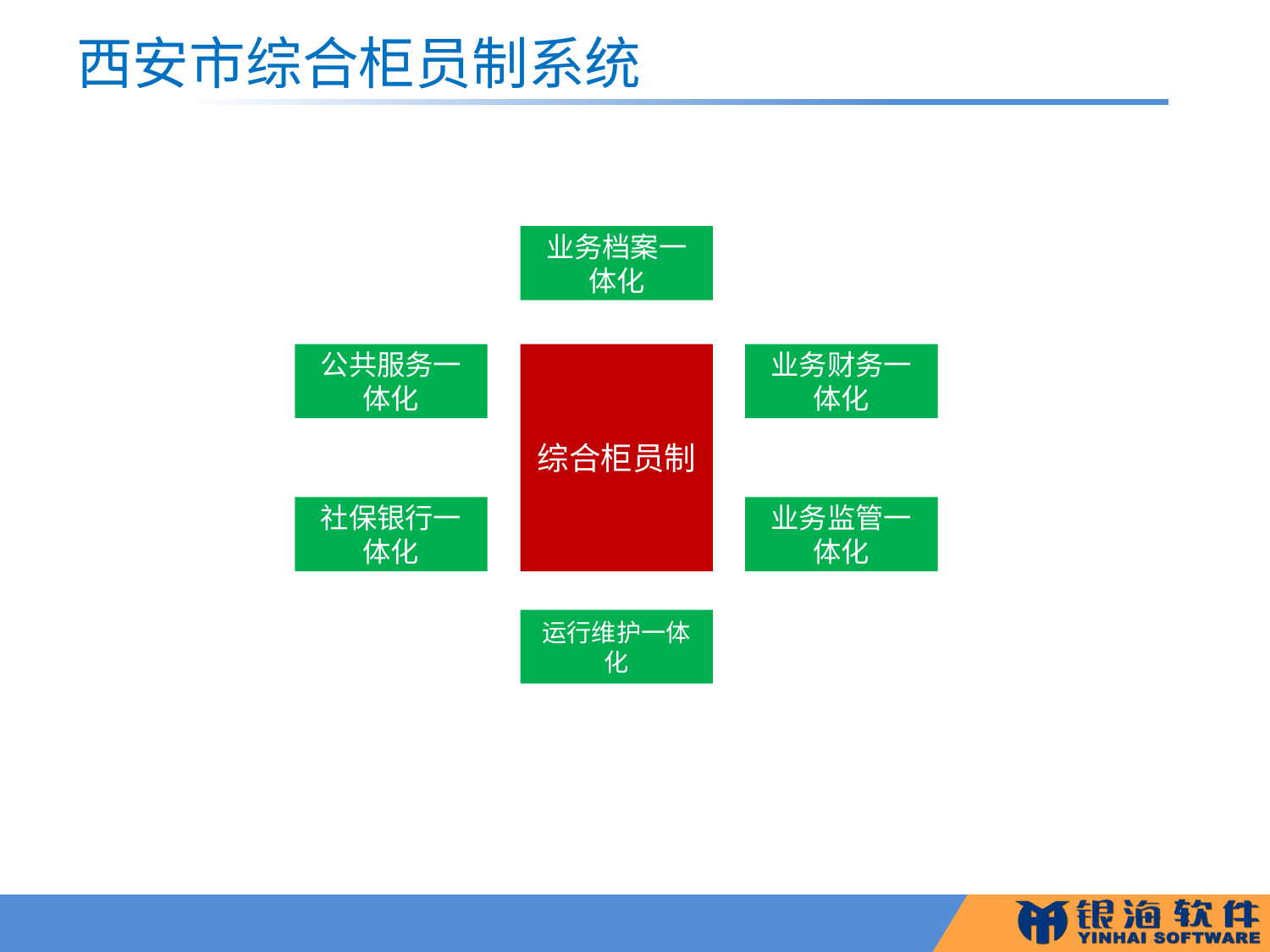

# 西安市综合柜员制系统
业务档案一体化
公共服务一体化
综合柜员制
业务财务一体化
社保银行一体化
业务监管一体化
运行维护一体化